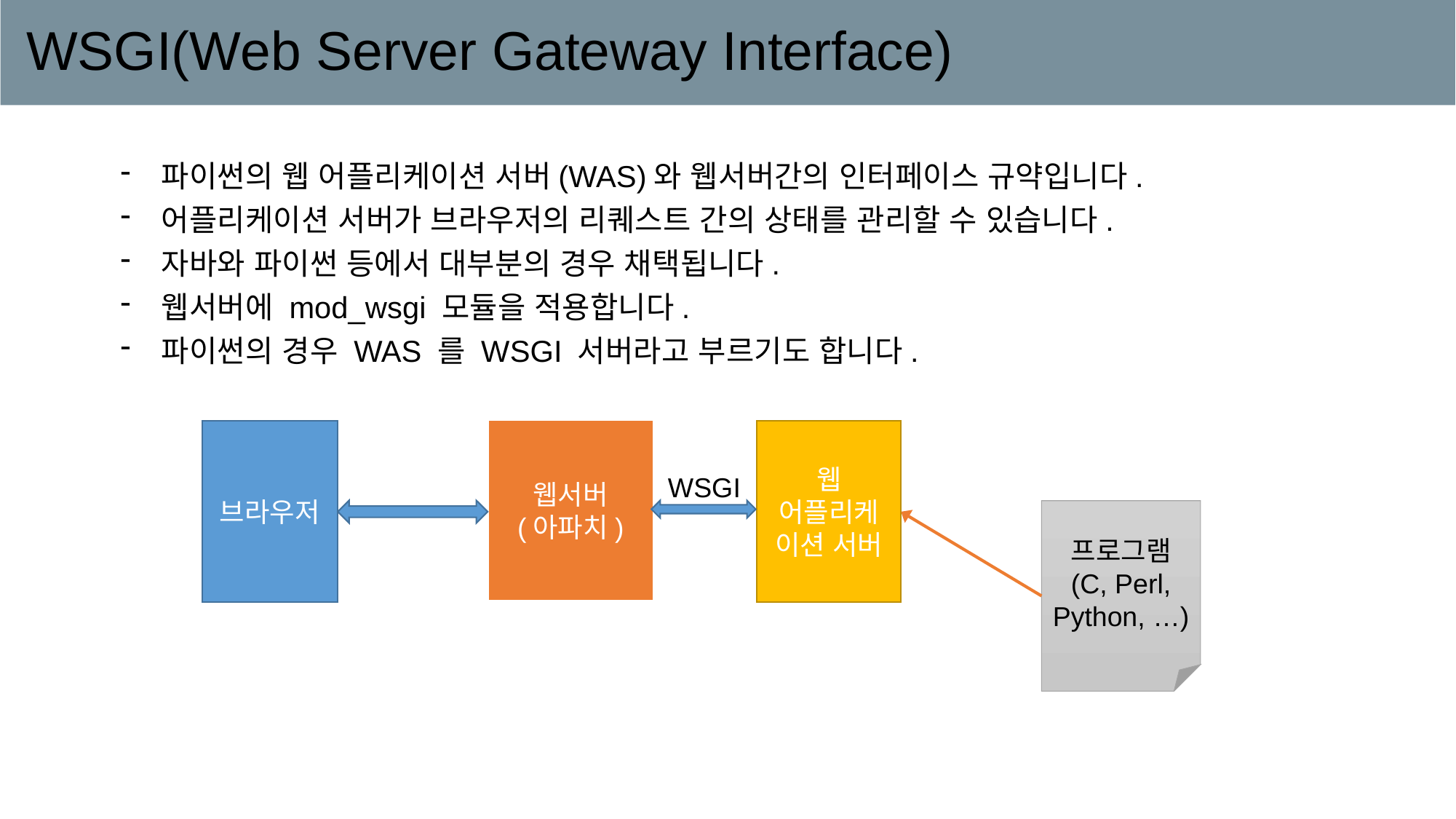

# WSGI(Web Server Gateway Interface)
파이썬의 웹 어플리케이션 서버(WAS)와 웹서버간의 인터페이스 규약입니다.
어플리케이션 서버가 브라우저의 리퀘스트 간의 상태를 관리할 수 있습니다.
자바와 파이썬 등에서 대부분의 경우 채택됩니다.
웹서버에 mod_wsgi 모듈을 적용합니다.
파이썬의 경우 WAS 를 WSGI 서버라고 부르기도 합니다.
웹서버
(아파치)
웹 어플리케이션 서버
브라우저
WSGI

프로그램
(C, Perl, Python, …)